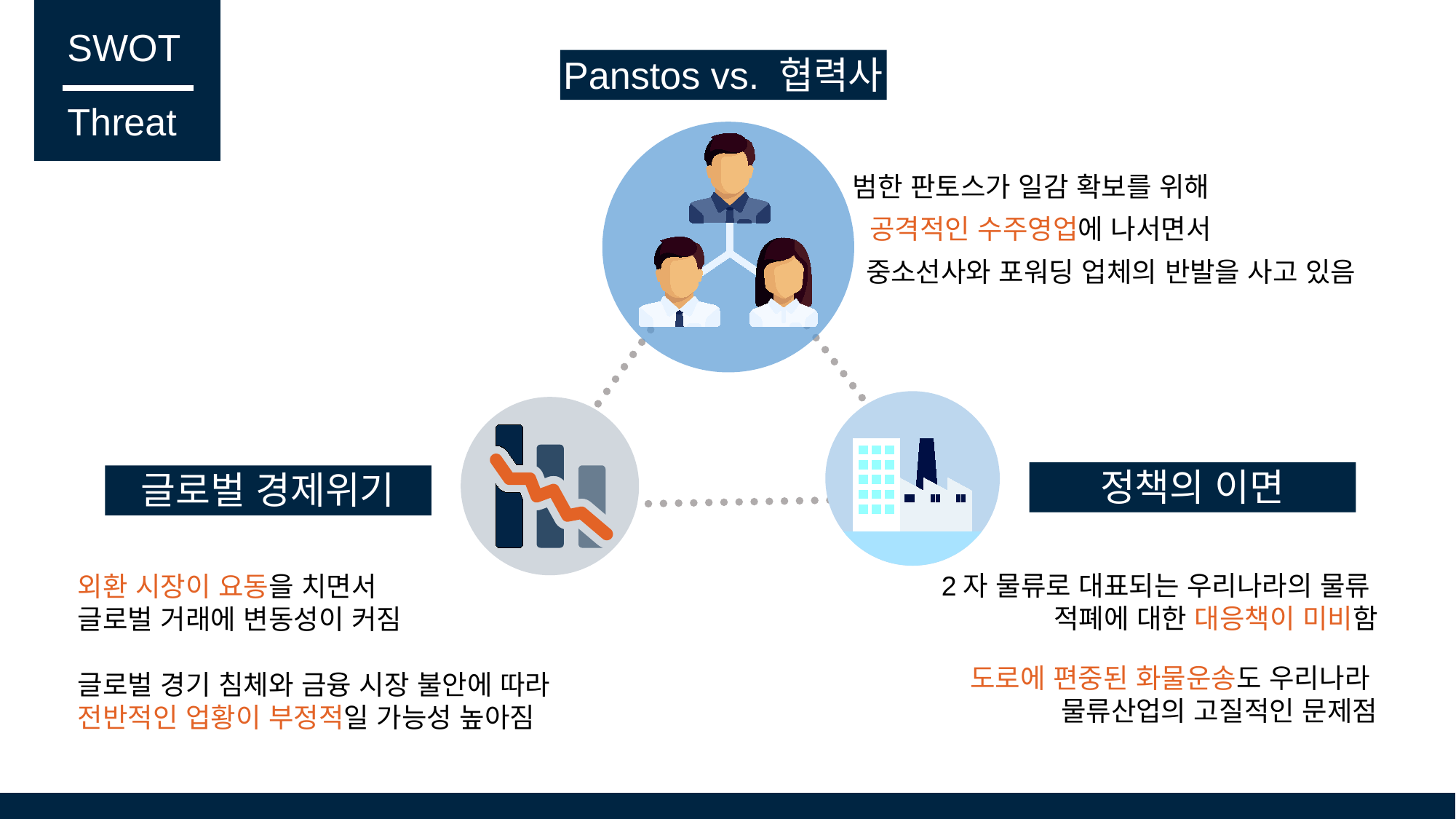

SWOT
Threat
Panstos vs. 협력사

범한 판토스가 일감 확보를 위해
공격적인 수주영업에 나서면서
중소선사와 포워딩 업체의 반발을 사고 있음

정책의 이면

글로벌 경제위기

2자 물류로 대표되는 우리나라의 물류
적폐에 대한 대응책이 미비함
외환 시장이 요동을 치면서
글로벌 거래에 변동성이 커짐

글로벌 경기 침체와 금융 시장 불안에 따라
전반적인 업황이 부정적일 가능성 높아짐
도로에 편중된 화물운송도 우리나라
물류산업의 고질적인 문제점